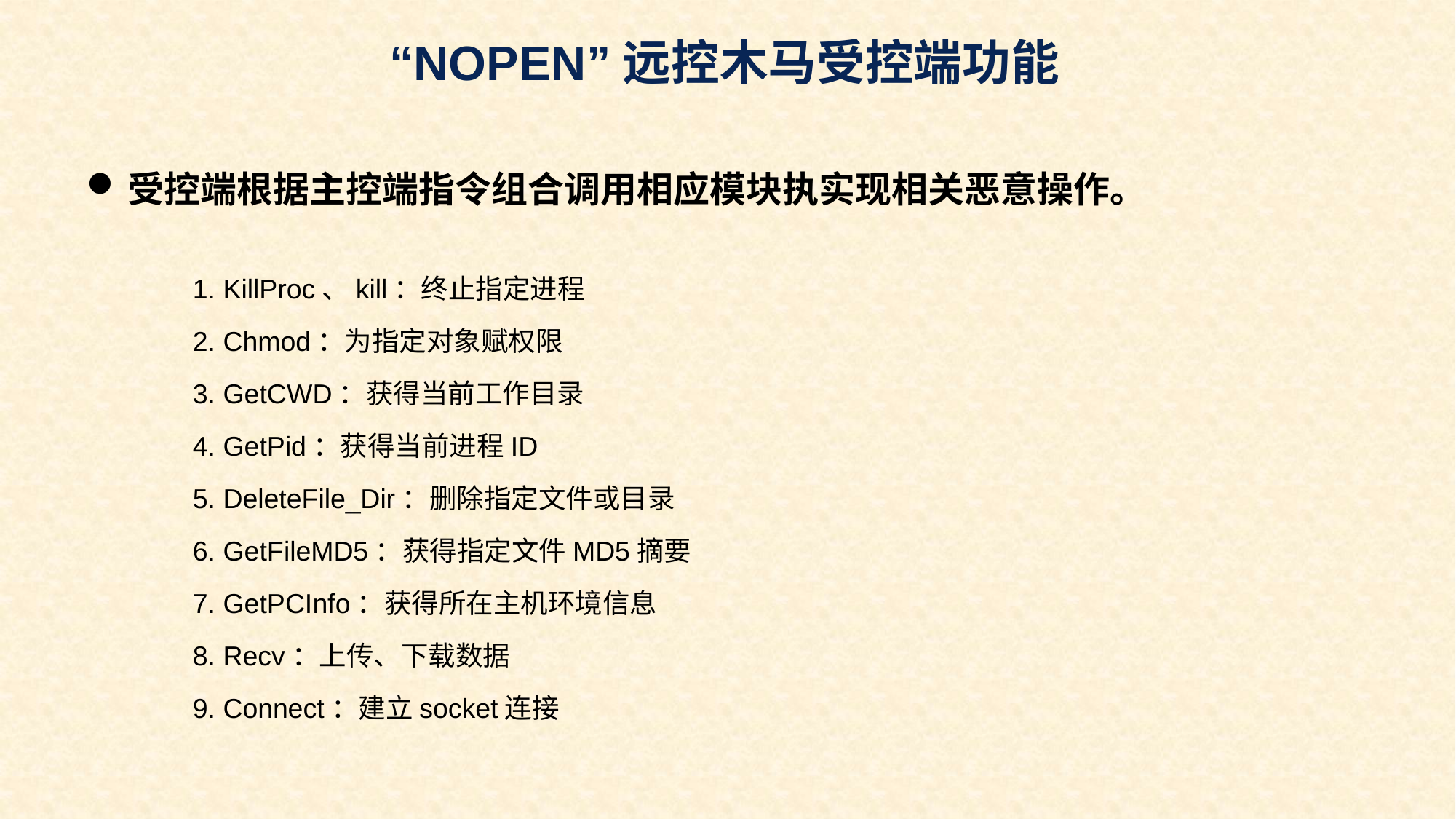

“NOPEN”远控木马受控端功能
受控端根据主控端指令组合调用相应模块执实现相关恶意操作。
1. KillProc、kill：终止指定进程
2. Chmod：为指定对象赋权限
3. GetCWD：获得当前工作目录
4. GetPid：获得当前进程ID
5. DeleteFile_Dir：删除指定文件或目录
6. GetFileMD5：获得指定文件MD5摘要
7. GetPCInfo：获得所在主机环境信息
8. Recv：上传、下载数据
9. Connect：建立socket连接